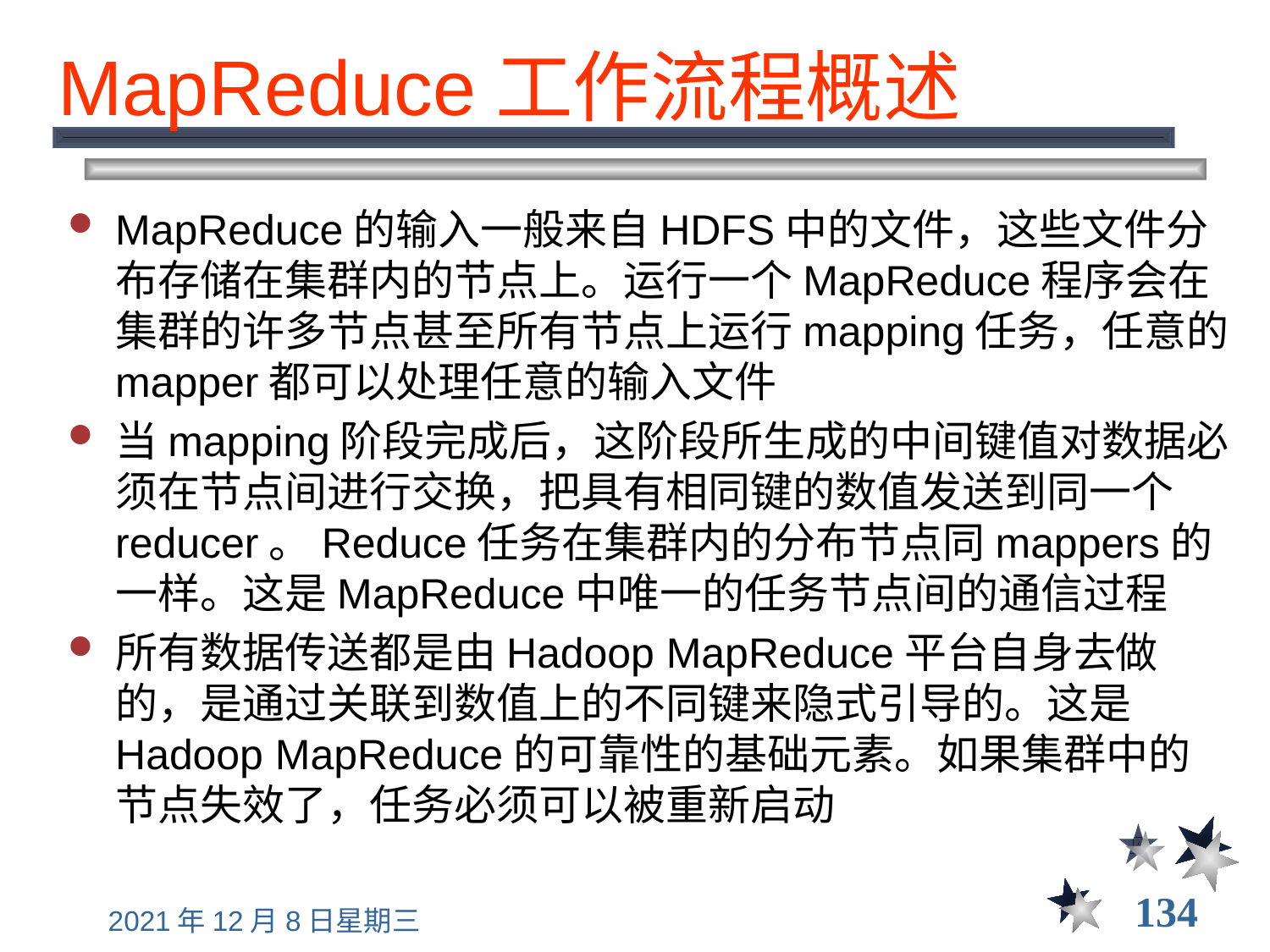

# MapReduce工作流程概述
MapReduce的输入一般来自HDFS中的文件，这些文件分布存储在集群内的节点上。运行一个MapReduce程序会在集群的许多节点甚至所有节点上运行mapping任务，任意的mapper都可以处理任意的输入文件
当mapping阶段完成后，这阶段所生成的中间键值对数据必须在节点间进行交换，把具有相同键的数值发送到同一个reducer。Reduce任务在集群内的分布节点同mappers的一样。这是MapReduce中唯一的任务节点间的通信过程
所有数据传送都是由Hadoop MapReduce平台自身去做的，是通过关联到数值上的不同键来隐式引导的。这是Hadoop MapReduce的可靠性的基础元素。如果集群中的节点失效了，任务必须可以被重新启动

134
2021年12月8日星期三
大数据管理----前言